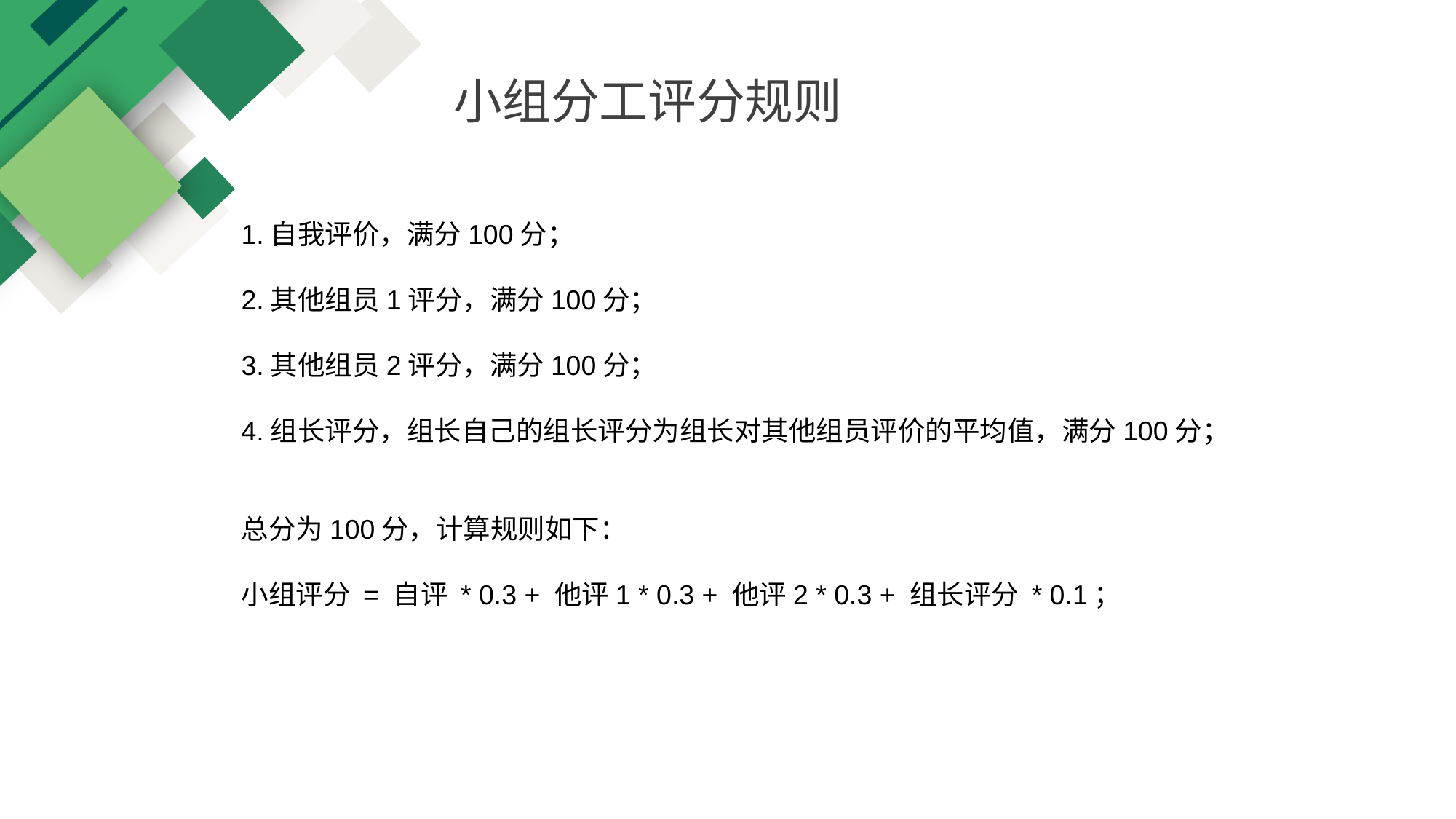

小组分工评分规则
1.自我评价，满分100分；

2.其他组员1评分，满分100分；

3.其他组员2评分，满分100分；

4.组长评分，组长自己的组长评分为组长对其他组员评价的平均值，满分100分；

总分为100分，计算规则如下：

小组评分 = 自评 * 0.3 + 他评1 * 0.3 + 他评2 * 0.3 + 组长评分 * 0.1；